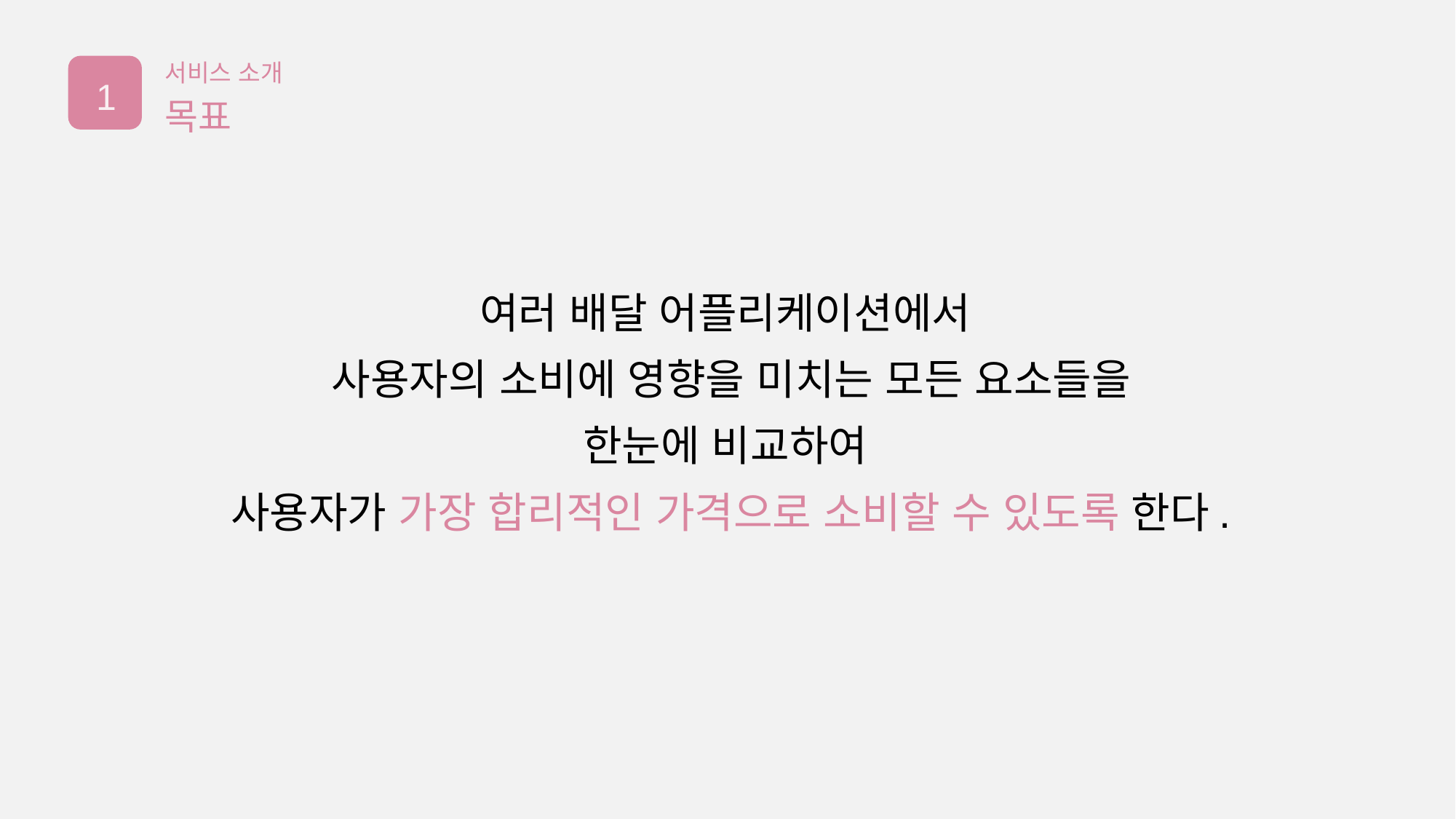

서비스 소개

1
목표
여러 배달 어플리케이션에서
사용자의 소비에 영향을 미치는 모든 요소들을
한눈에 비교하여
사용자가 가장 합리적인 가격으로 소비할 수 있도록 한다.